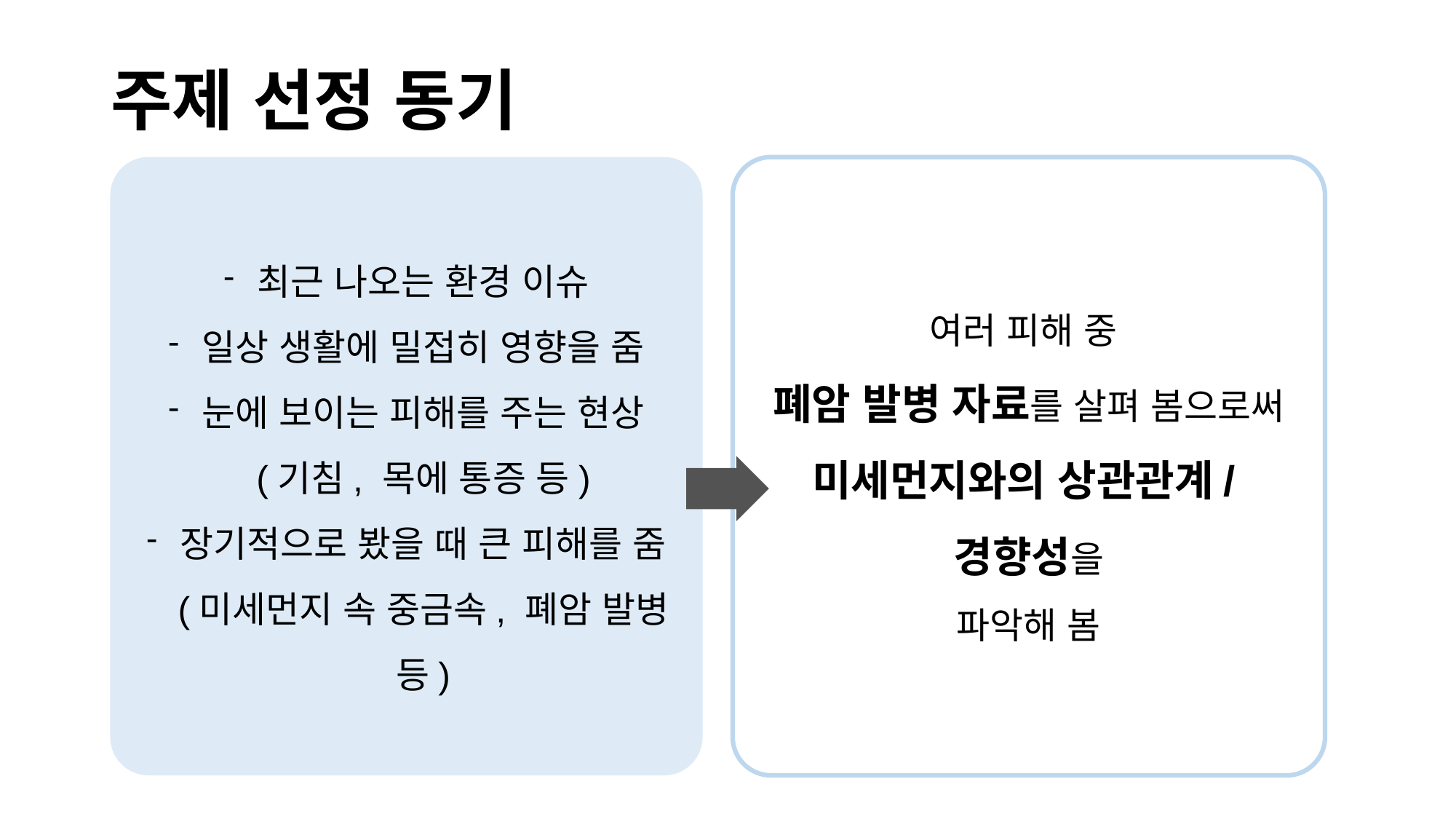

# 주제 선정 동기
최근 나오는 환경 이슈
일상 생활에 밀접히 영향을 줌
눈에 보이는 피해를 주는 현상
(기침, 목에 통증 등)
장기적으로 봤을 때 큰 피해를 줌
(미세먼지 속 중금속, 폐암 발병 등)
여러 피해 중
폐암 발병 자료를 살펴 봄으로써 미세먼지와의 상관관계/경향성을
파악해 봄